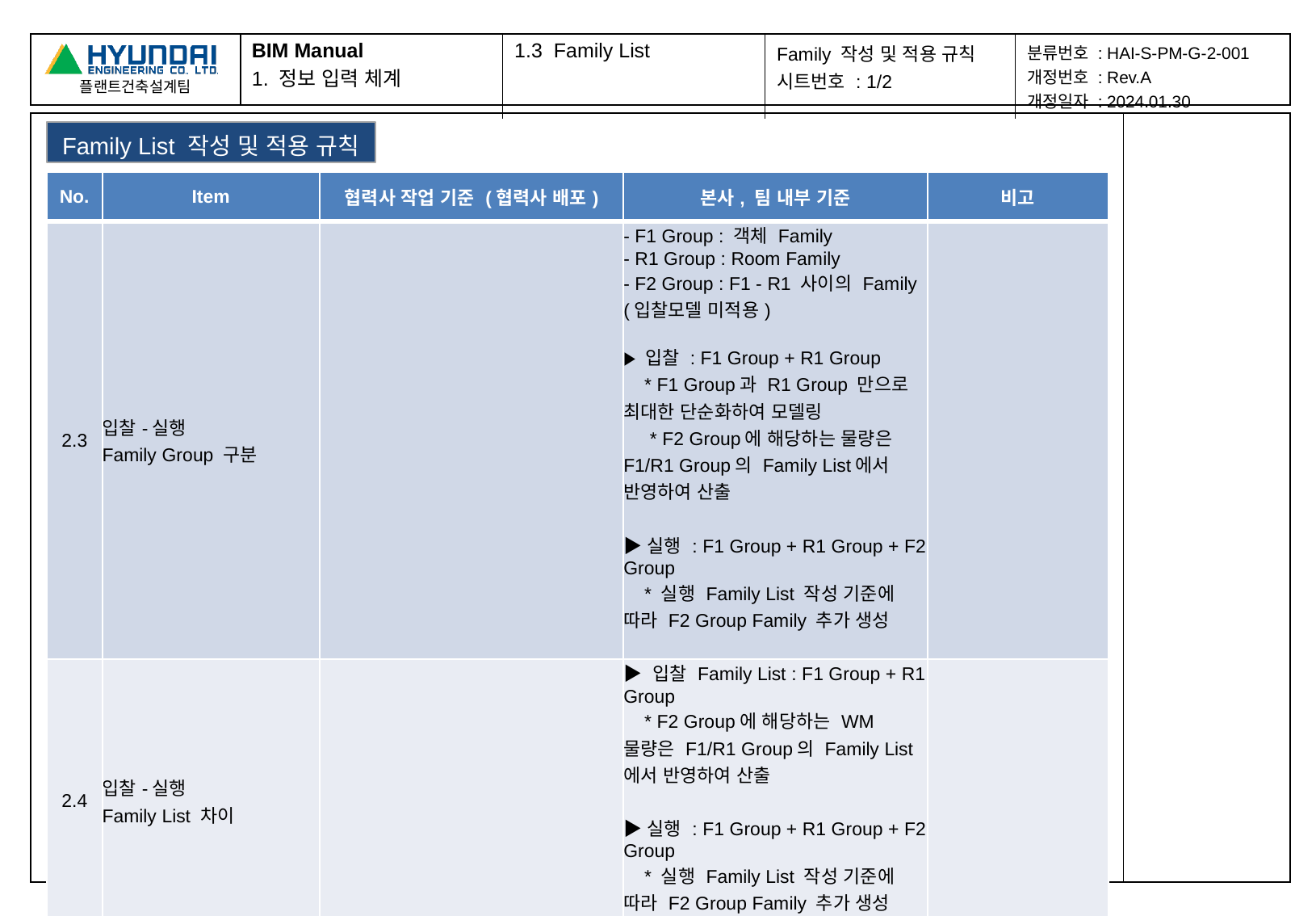

| BIM Manual 1. 정보 입력 체계 | 1.3 Family List | Family 작성 및 적용 규칙 시트번호 : 1/2 | 분류번호 : HAI-S-PM-G-2-001 개정번호 : Rev.A 개정일자 : 2024.01.30 |
| --- | --- | --- | --- |
|  |  |
| --- | --- |
Family List 작성 및 적용 규칙
| No. | Item | 협력사 작업 기준 (협력사 배포) | 본사, 팀 내부 기준 | 비고 |
| --- | --- | --- | --- | --- |
| 2.3 | 입찰-실행 Family Group 구분 |  | - F1 Group : 객체 Family - R1 Group : Room Family - F2 Group : F1 - R1 사이의 Family (입찰모델 미적용) ▶ 입찰 : F1 Group + R1 Group \* F1 Group과 R1 Group 만으로 최대한 단순화하여 모델링 \* F2 Group에 해당하는 물량은 F1/R1 Group의 Family List에서 반영하여 산출 ▶ 실행 : F1 Group + R1 Group + F2 Group \* 실행 Family List 작성 기준에 따라 F2 Group Family 추가 생성 |  |
| 2.4 | 입찰-실행 Family List 차이 |  | ▶ 입찰 Family List : F1 Group + R1 Group \* F2 Group에 해당하는 WM물량은 F1/R1 Group의 Family List에서 반영하여 산출 ▶ 실행 : F1 Group + R1 Group + F2 Group \* 실행 Family List 작성 기준에 따라 F2 Group Family 추가 생성 |  |